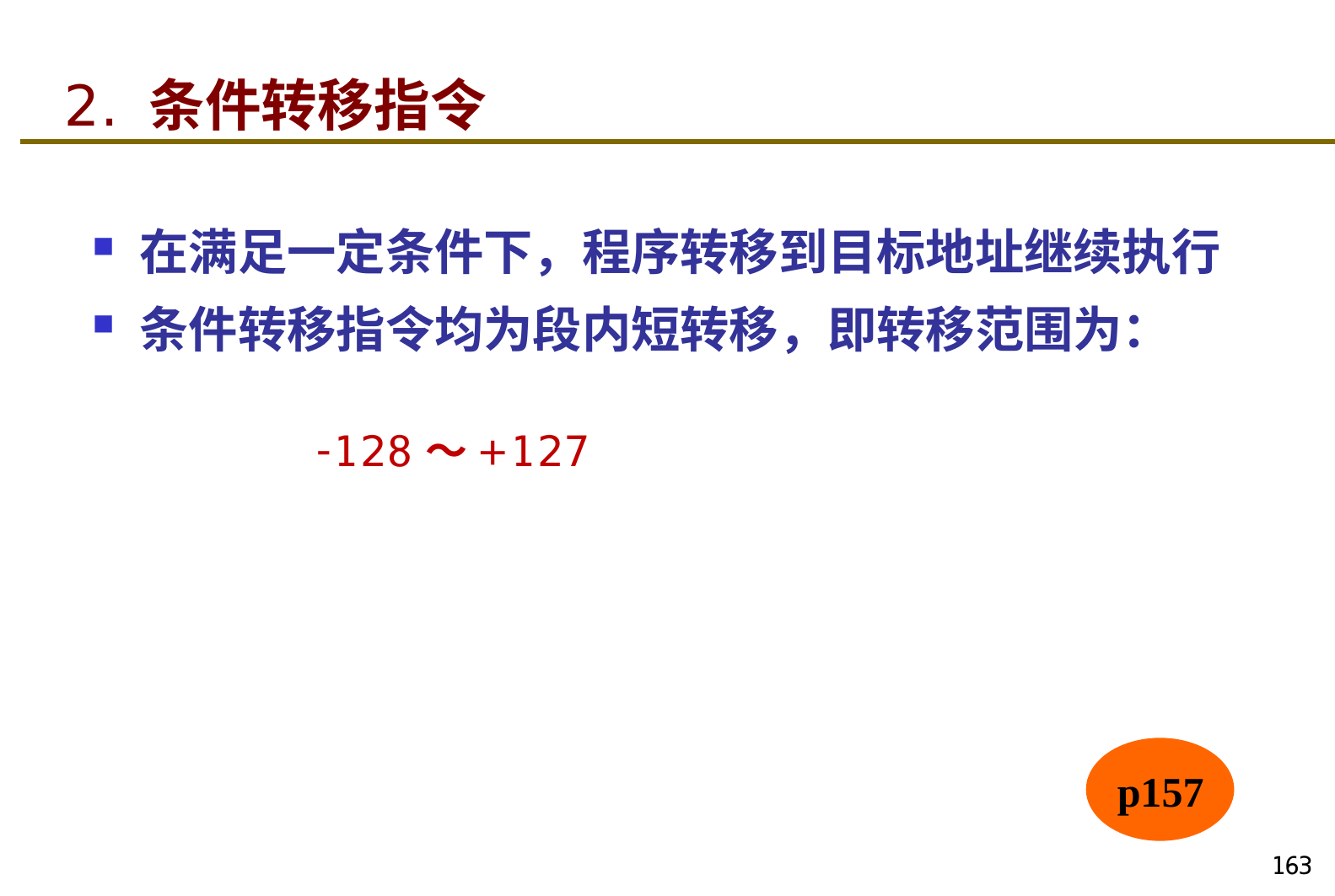

# 2. 条件转移指令
在满足一定条件下，程序转移到目标地址继续执行
条件转移指令均为段内短转移，即转移范围为：
-128～+127

p157
163